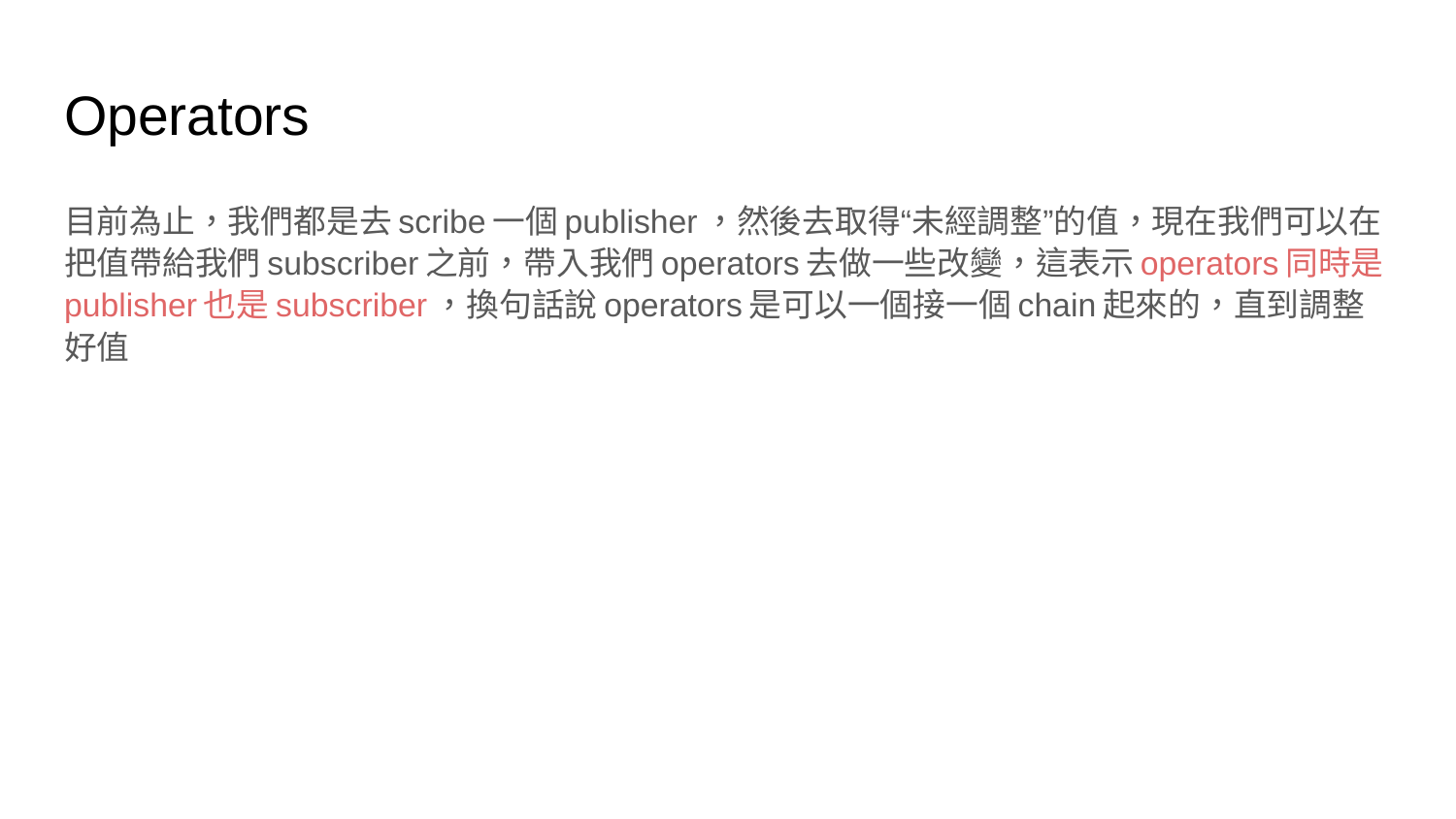

# Operators
目前為止，我們都是去scribe一個publisher，然後去取得“未經調整”的值，現在我們可以在把值帶給我們subscriber之前，帶入我們operators去做一些改變，這表示operators同時是publisher也是subscriber，換句話說operators是可以一個接一個chain起來的，直到調整好值